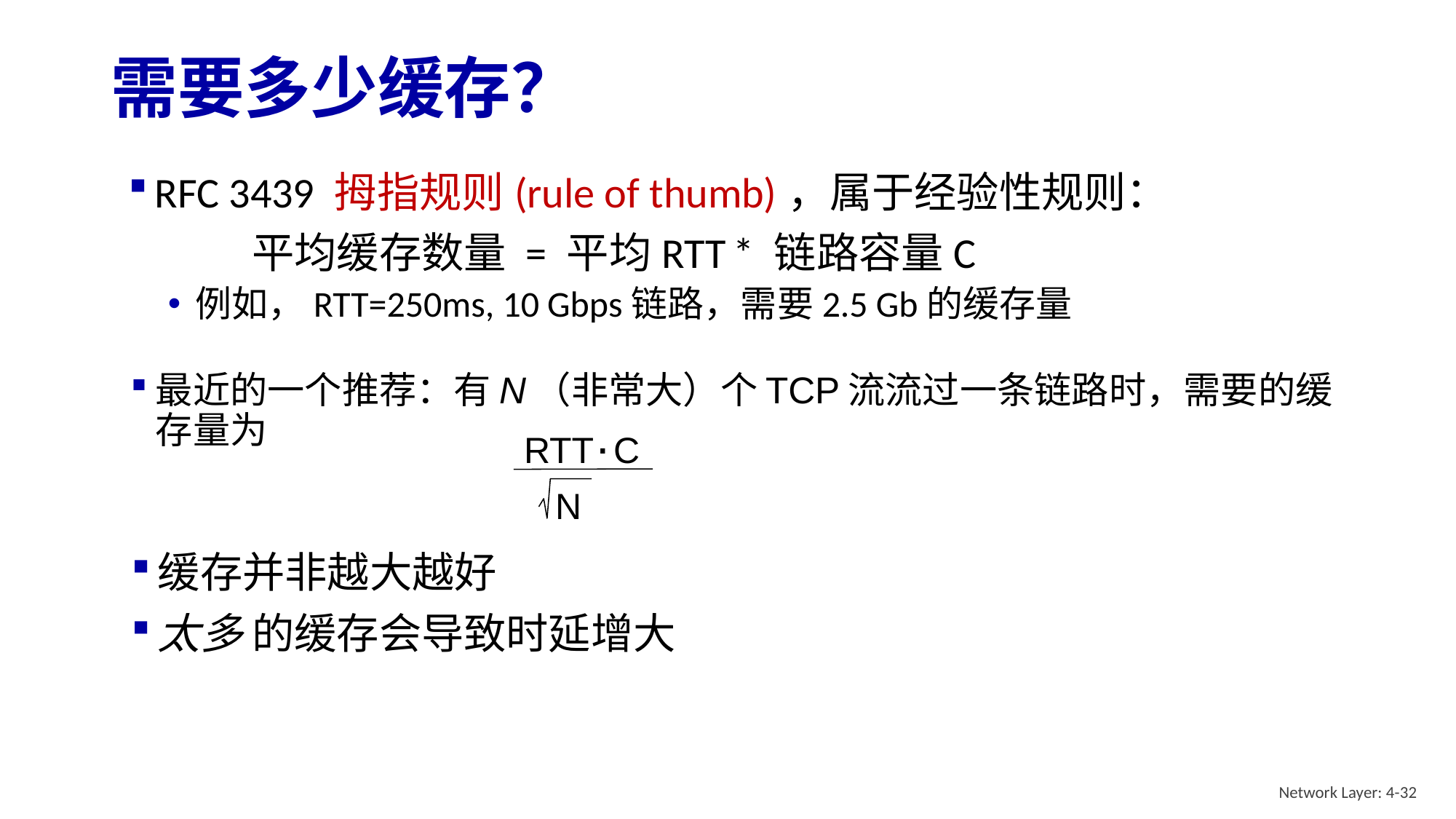

# 需要多少缓存？
RFC 3439 拇指规则(rule of thumb)，属于经验性规则：
            平均缓存数量 = 平均RTT * 链路容量C
例如，RTT=250ms, 10 Gbps链路，需要2.5 Gb的缓存量
最近的一个推荐：有N（非常大）个TCP流流过一条链路时，需要的缓存量为
.
RTT  C

N

缓存并非越大越好
太多 的缓存会导致时延增大
Network Layer: 4-32